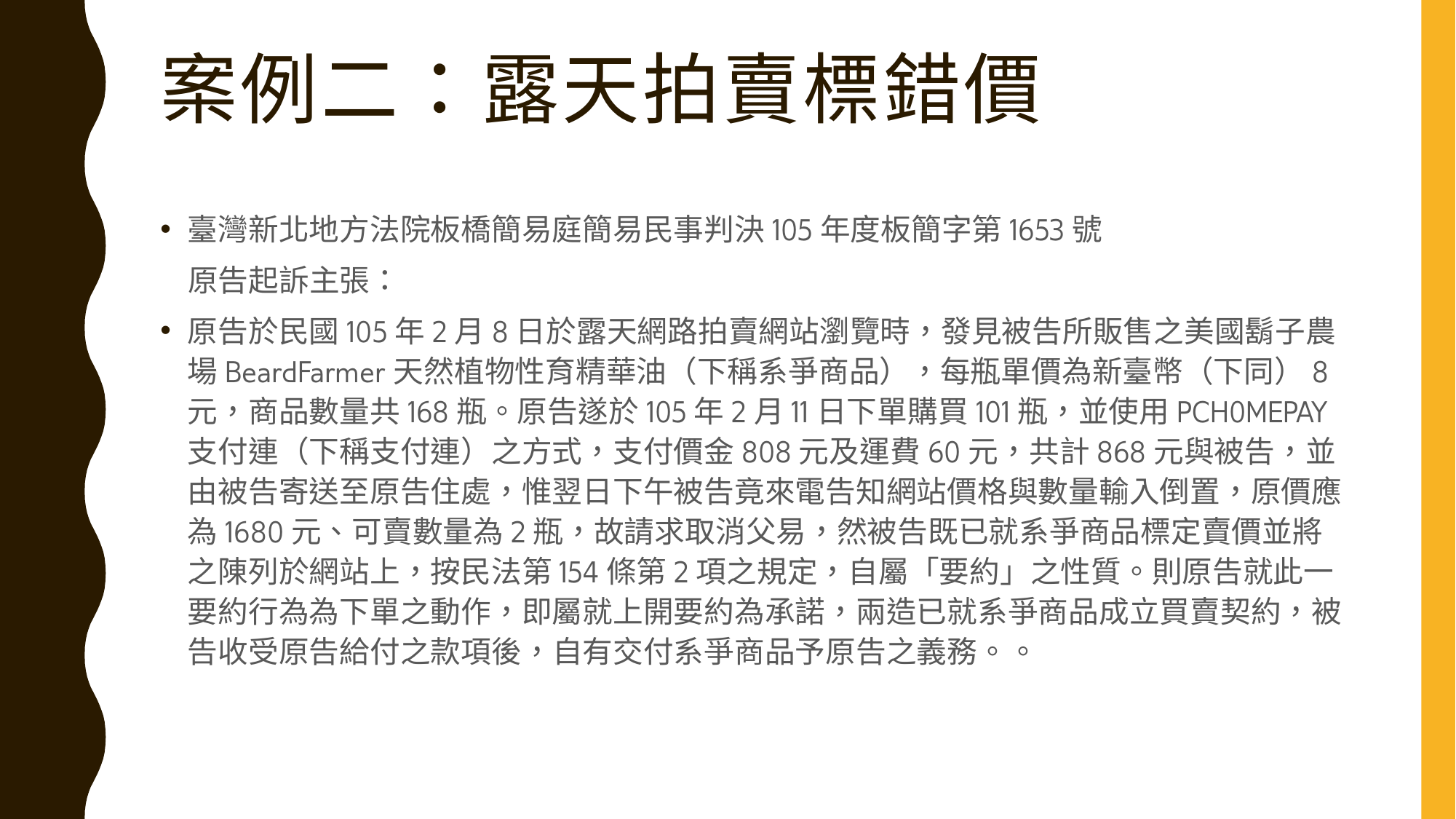

# 案例二：露天拍賣標錯價
臺灣新北地方法院板橋簡易庭簡易民事判決105年度板簡字第1653號
   原告起訴主張：
原告於民國105年2月8日於露天網路拍賣網站瀏覽時，發見被告所販售之美國鬍子農場BeardFarmer天然植物性育精華油（下稱系爭商品），每瓶單價為新臺幣（下同）8元，商品數量共168瓶。原告遂於105年2月11日下單購買101瓶，並使用PCH0MEPAY支付連（下稱支付連）之方式，支付價金808元及運費60元，共計868元與被告，並由被告寄送至原告住處，惟翌日下午被告竟來電告知網站價格與數量輸入倒置，原價應為1680元、可賣數量為2瓶，故請求取消父易，然被告既已就系爭商品標定賣價並將之陳列於網站上，按民法第154條第2項之規定，自屬「要約」之性質。則原告就此一要約行為為下單之動作，即屬就上開要約為承諾，兩造已就系爭商品成立買賣契約，被告收受原告給付之款項後，自有交付系爭商品予原告之義務。。